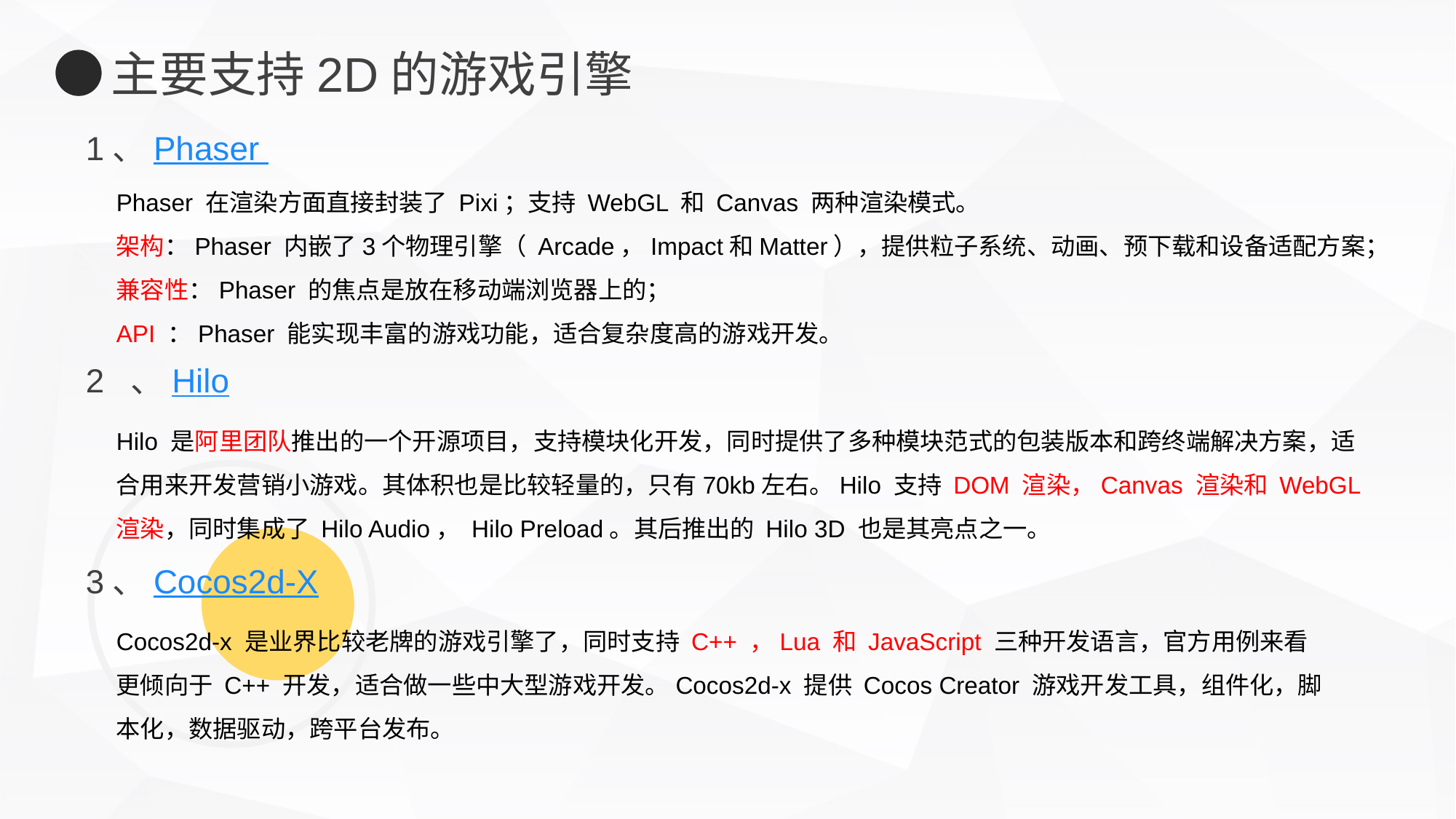

主要支持2D的游戏引擎

1、Phaser
Phaser 在渲染方面直接封装了 Pixi；支持 WebGL 和 Canvas 两种渲染模式。
架构：Phaser 内嵌了3个物理引擎（ Arcade，Impact和Matter），提供粒子系统、动画、预下载和设备适配方案；
兼容性：Phaser 的焦点是放在移动端浏览器上的；
API ：Phaser 能实现丰富的游戏功能，适合复杂度高的游戏开发。
2 、Hilo
Hilo 是阿里团队推出的一个开源项目，支持模块化开发，同时提供了多种模块范式的包装版本和跨终端解决方案，适合用来开发营销小游戏。其体积也是比较轻量的，只有70kb左右。Hilo 支持 DOM 渲染，Canvas 渲染和 WebGL 渲染，同时集成了 Hilo Audio， Hilo Preload。其后推出的 Hilo 3D 也是其亮点之一。

3、Cocos2d-X
Cocos2d-x 是业界比较老牌的游戏引擎了，同时支持 C++ ，Lua 和 JavaScript 三种开发语言，官方用例来看更倾向于 C++ 开发，适合做一些中大型游戏开发。Cocos2d-x 提供 Cocos Creator 游戏开发工具，组件化，脚本化，数据驱动，跨平台发布。